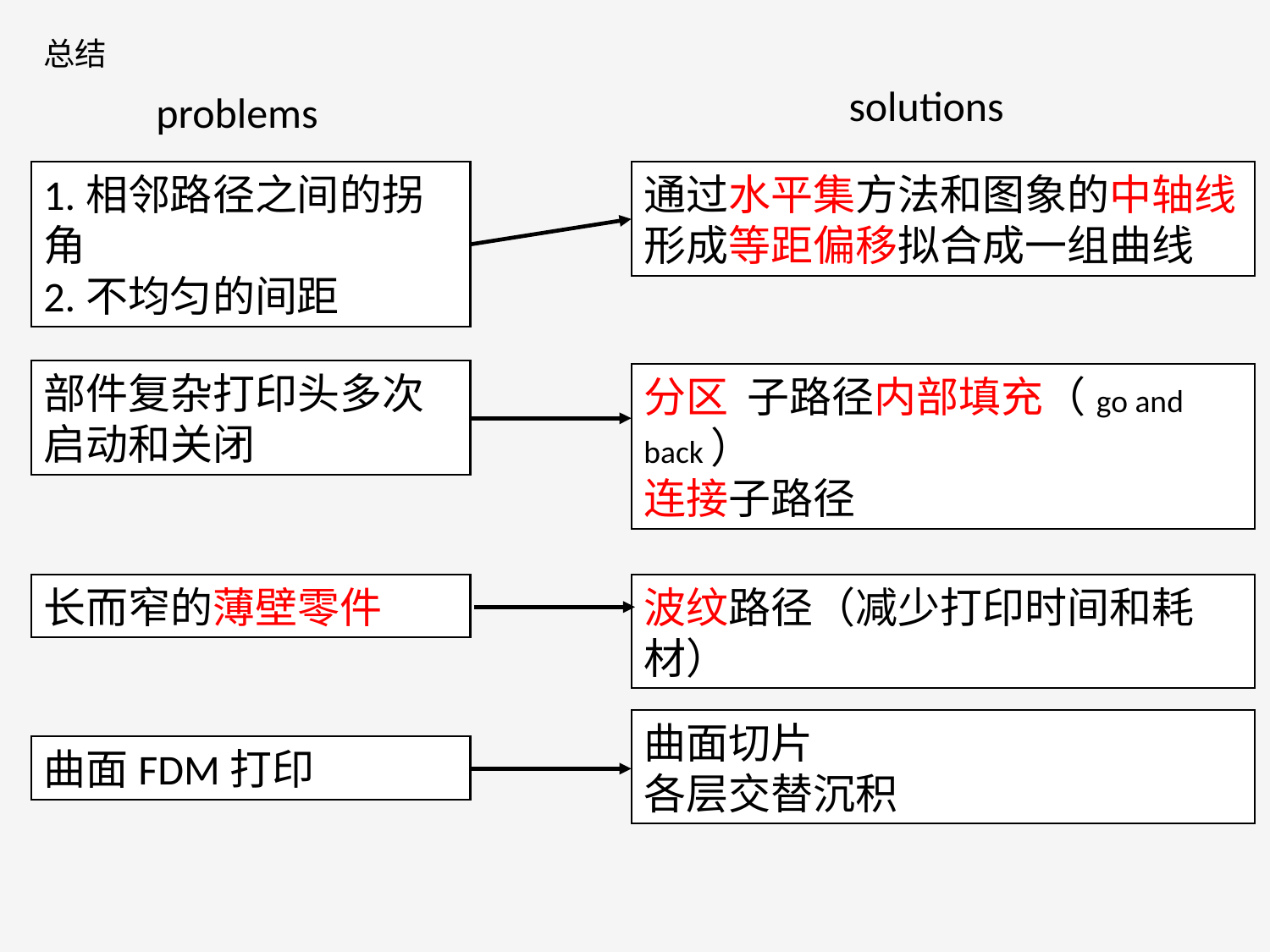

总结
solutions
problems
通过水平集方法和图象的中轴线形成等距偏移拟合成一组曲线
1.相邻路径之间的拐角
2.不均匀的间距
部件复杂打印头多次启动和关闭
分区  子路径内部填充（go and back）
连接子路径
波纹路径（减少打印时间和耗材）
长而窄的薄壁零件
曲面切片
各层交替沉积
曲面FDM打印